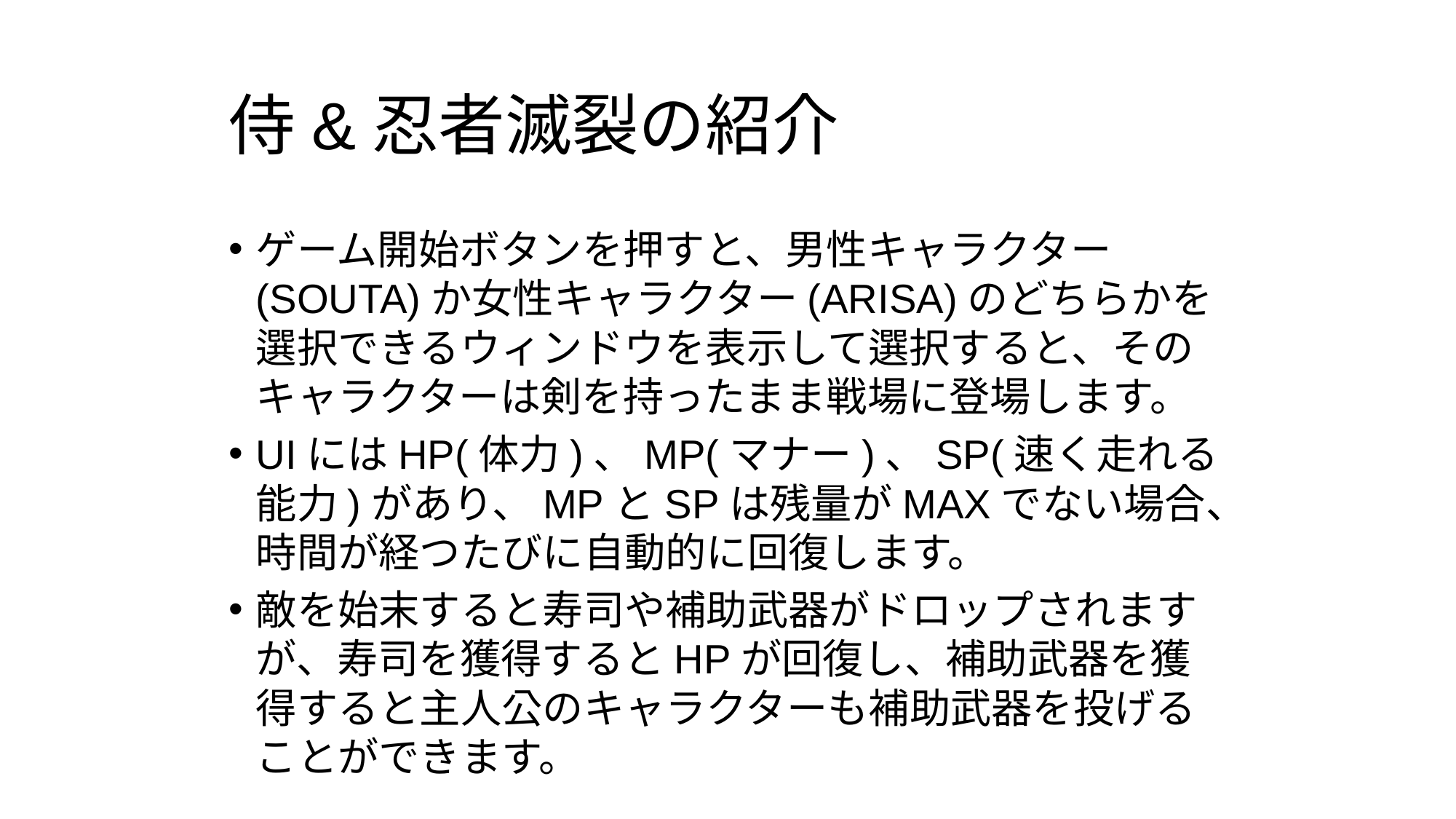

# 侍&忍者滅裂の紹介
ゲーム開始ボタンを押すと、男性キャラクター(SOUTA)か女性キャラクター(ARISA)のどちらかを選択できるウィンドウを表示して選択すると、そのキャラクターは剣を持ったまま戦場に登場します。
UIにはHP(体力)、MP(マナー)、SP(速く走れる能力)があり、MPとSPは残量がMAXでない場合、時間が経つたびに自動的に回復します。
敵を始末すると寿司や補助武器がドロップされますが、寿司を獲得するとHPが回復し、補助武器を獲得すると主人公のキャラクターも補助武器を投げることができます。